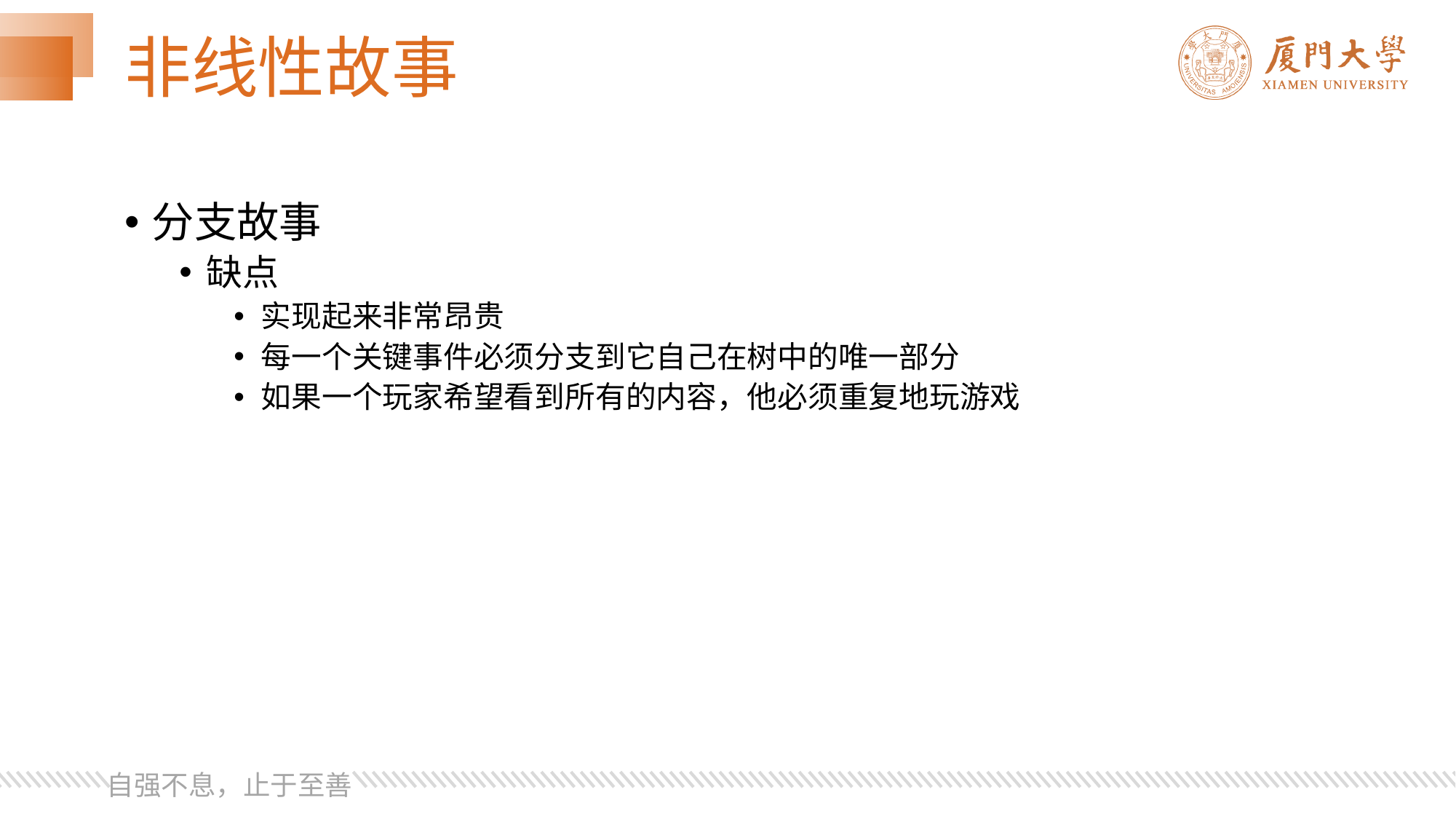

# 非线性故事
分支故事
缺点
实现起来非常昂贵
每一个关键事件必须分支到它自己在树中的唯一部分
如果一个玩家希望看到所有的内容，他必须重复地玩游戏